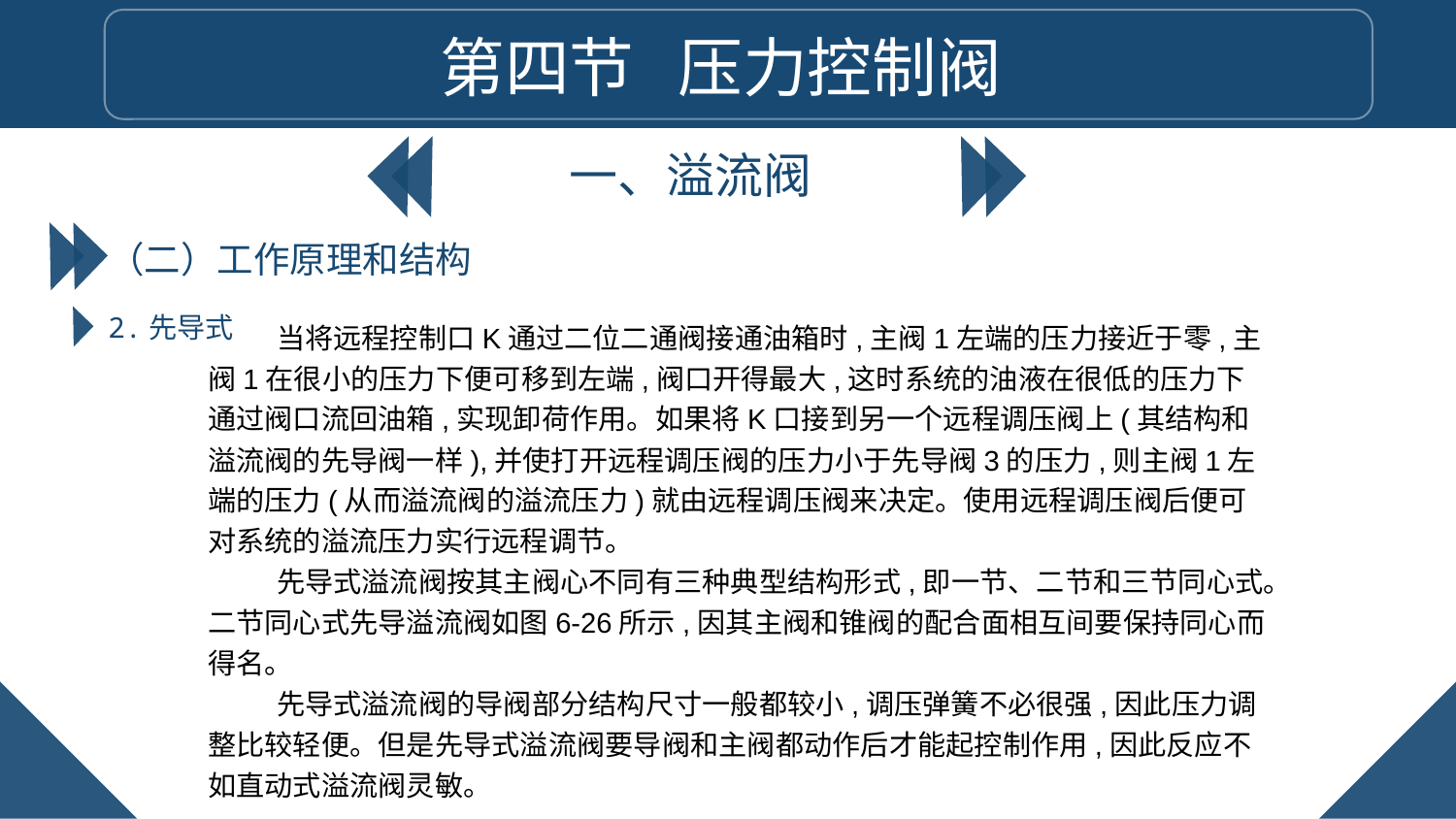

第四节   压力控制阀
一、溢流阀

（二）工作原理和结构

2.先导式
当将远程控制口K通过二位二通阀接通油箱时,主阀1左端的压力接近于零,主阀1在很小的压力下便可移到左端,阀口开得最大,这时系统的油液在很低的压力下通过阀口流回油箱,实现卸荷作用。如果将K口接到另一个远程调压阀上(其结构和溢流阀的先导阀一样),并使打开远程调压阀的压力小于先导阀3的压力,则主阀1左端的压力(从而溢流阀的溢流压力)就由远程调压阀来决定。使用远程调压阀后便可对系统的溢流压力实行远程调节。
先导式溢流阀按其主阀心不同有三种典型结构形式,即一节、二节和三节同心式。二节同心式先导溢流阀如图6-26所示,因其主阀和锥阀的配合面相互间要保持同心而得名。
先导式溢流阀的导阀部分结构尺寸一般都较小,调压弹簧不必很强,因此压力调整比较轻便。但是先导式溢流阀要导阀和主阀都动作后才能起控制作用,因此反应不如直动式溢流阀灵敏。